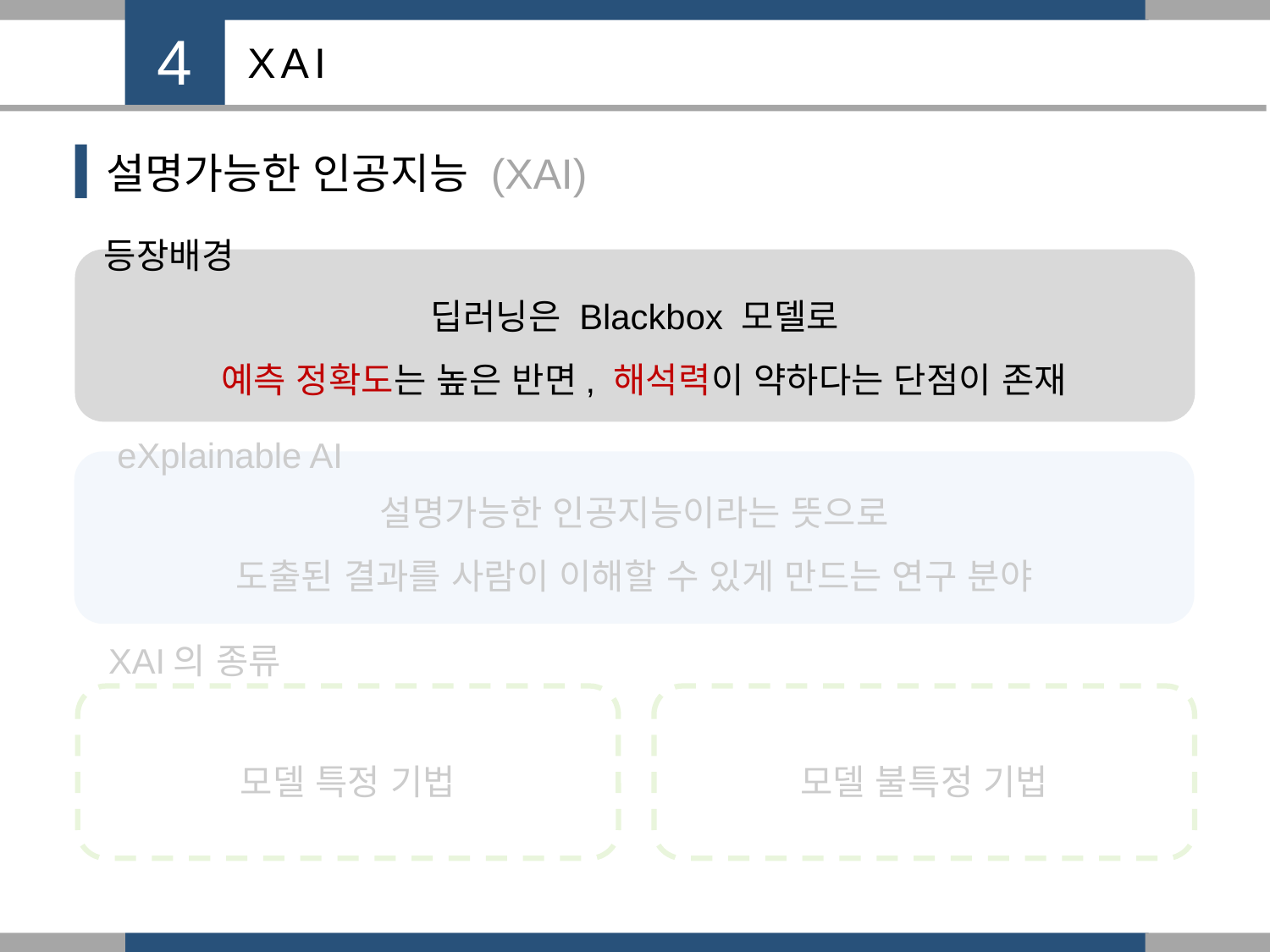

4
XAI

설명가능한 인공지능 (XAI)

등장배경

딥러닝은 Blackbox 모델로
 예측 정확도는 높은 반면, 해석력이 약하다는 단점이 존재
eXplainable AI

설명가능한 인공지능이라는 뜻으로
도출된 결과를 사람이 이해할 수 있게 만드는 연구 분야
XAI의 종류

모델 불특정 기법
모델 특정 기법